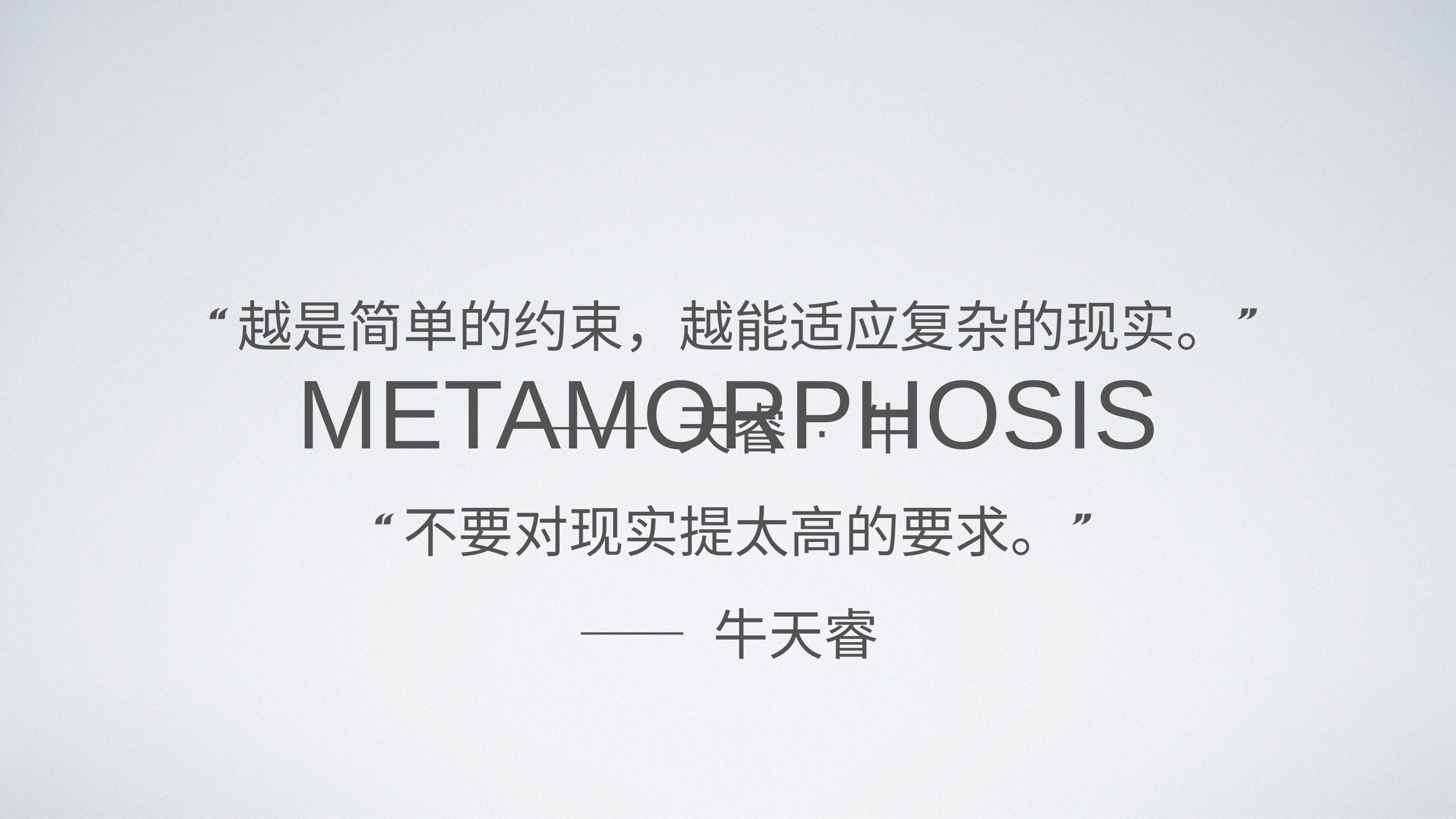

“越是简单的约束，越能适应复杂的现实。”
—— 天睿 · 牛
“不要对现实提太高的要求。”
—— 牛天睿
# metamorphosis